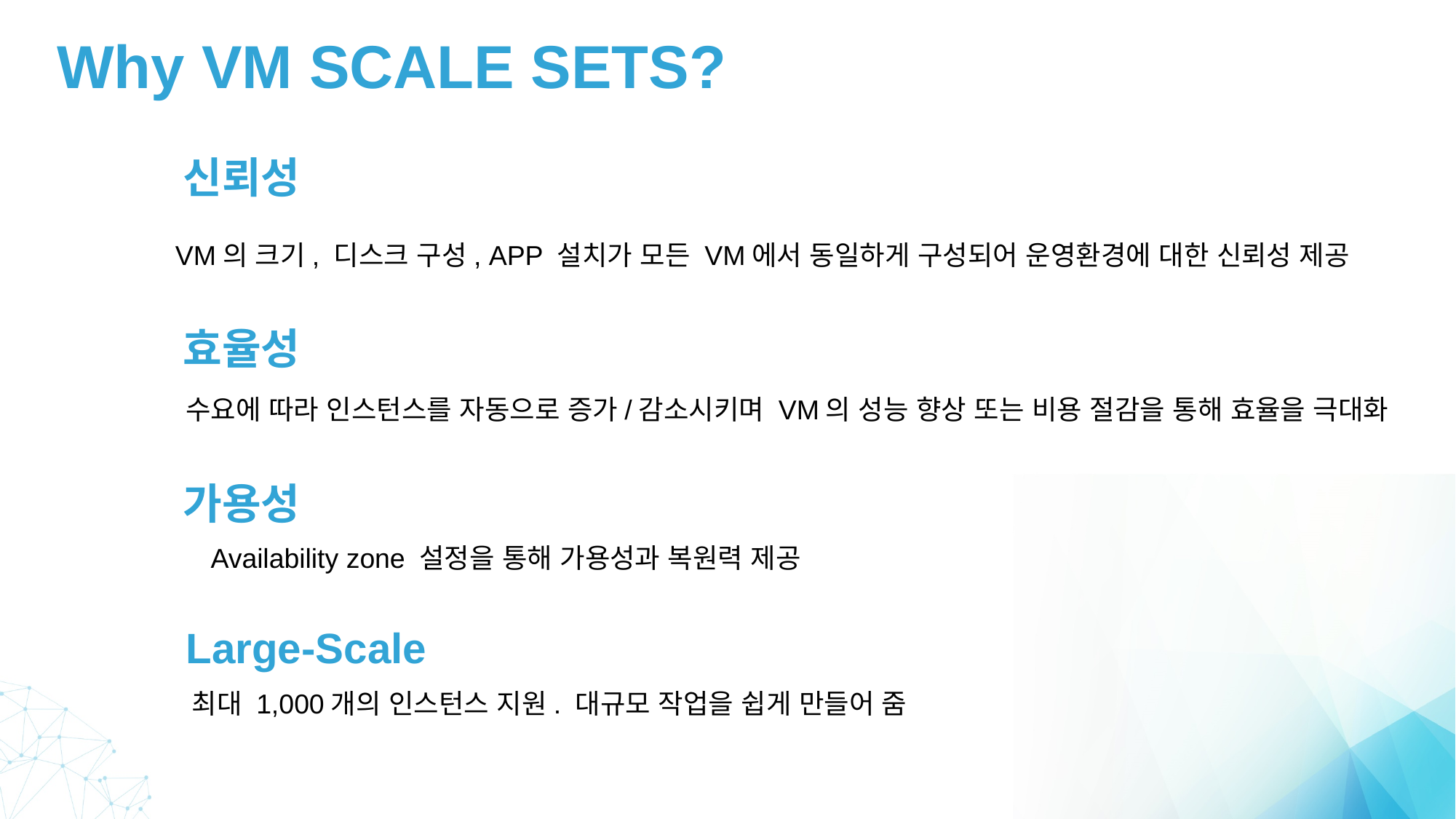

Why VM SCALE SETS?
신뢰성
VM의 크기, 디스크 구성, APP 설치가 모든 VM에서 동일하게 구성되어 운영환경에 대한 신뢰성 제공
효율성
수요에 따라 인스턴스를 자동으로 증가/감소시키며 VM의 성능 향상 또는 비용 절감을 통해 효율을 극대화
가용성
Availability zone 설정을 통해 가용성과 복원력 제공
Large-Scale
최대 1,000개의 인스턴스 지원. 대규모 작업을 쉽게 만들어 줌